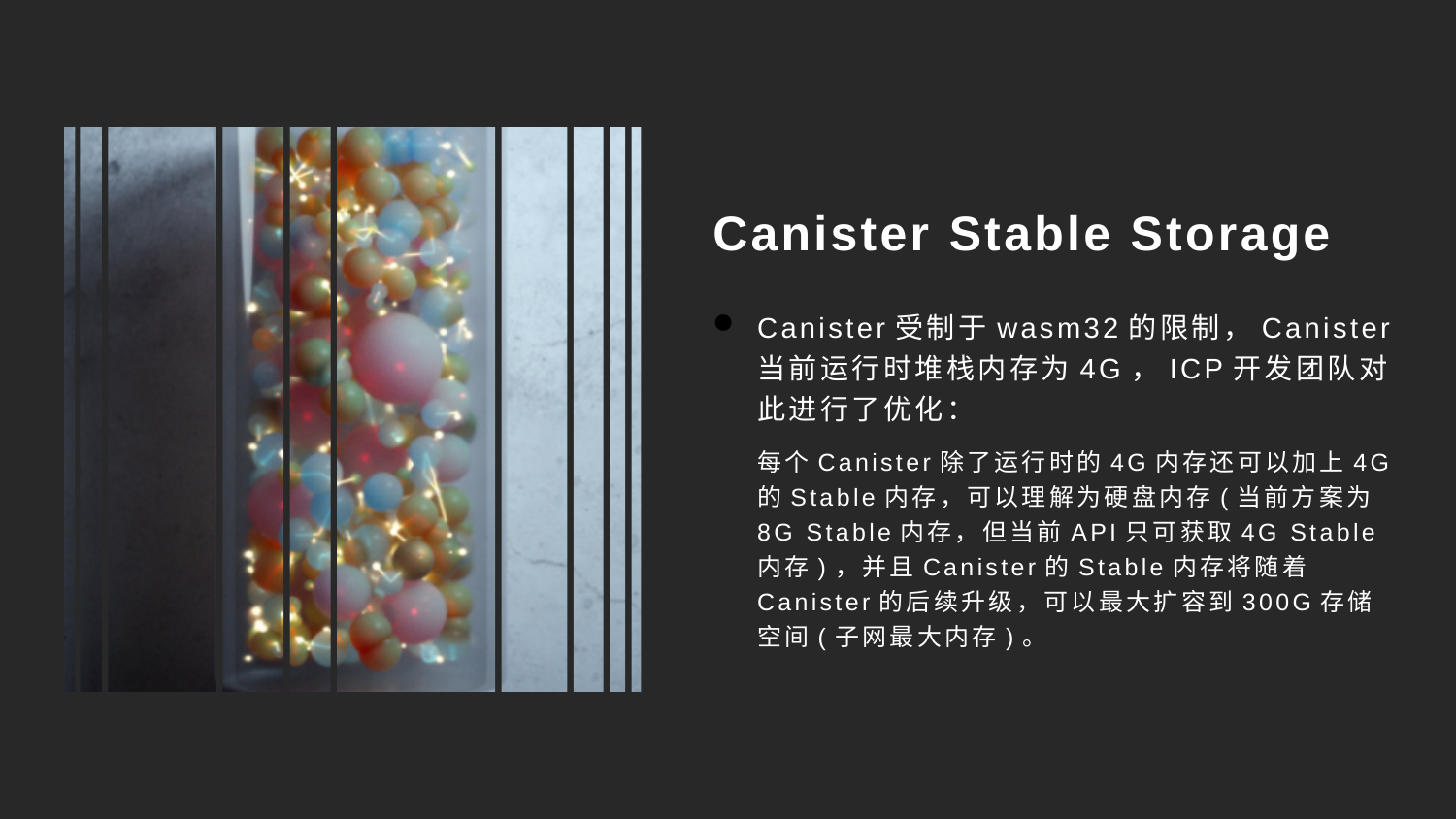

Canister Stable Storage

Canister受制于wasm32的限制，Canister当前运行时堆栈内存为4G，ICP开发团队对此进行了优化：
每个Canister除了运行时的4G内存还可以加上4G的Stable内存，可以理解为硬盘内存(当前方案为8G Stable内存，但当前API只可获取4G Stable内存)，并且Canister的Stable内存将随着Canister的后续升级，可以最大扩容到300G存储空间(子网最大内存)。